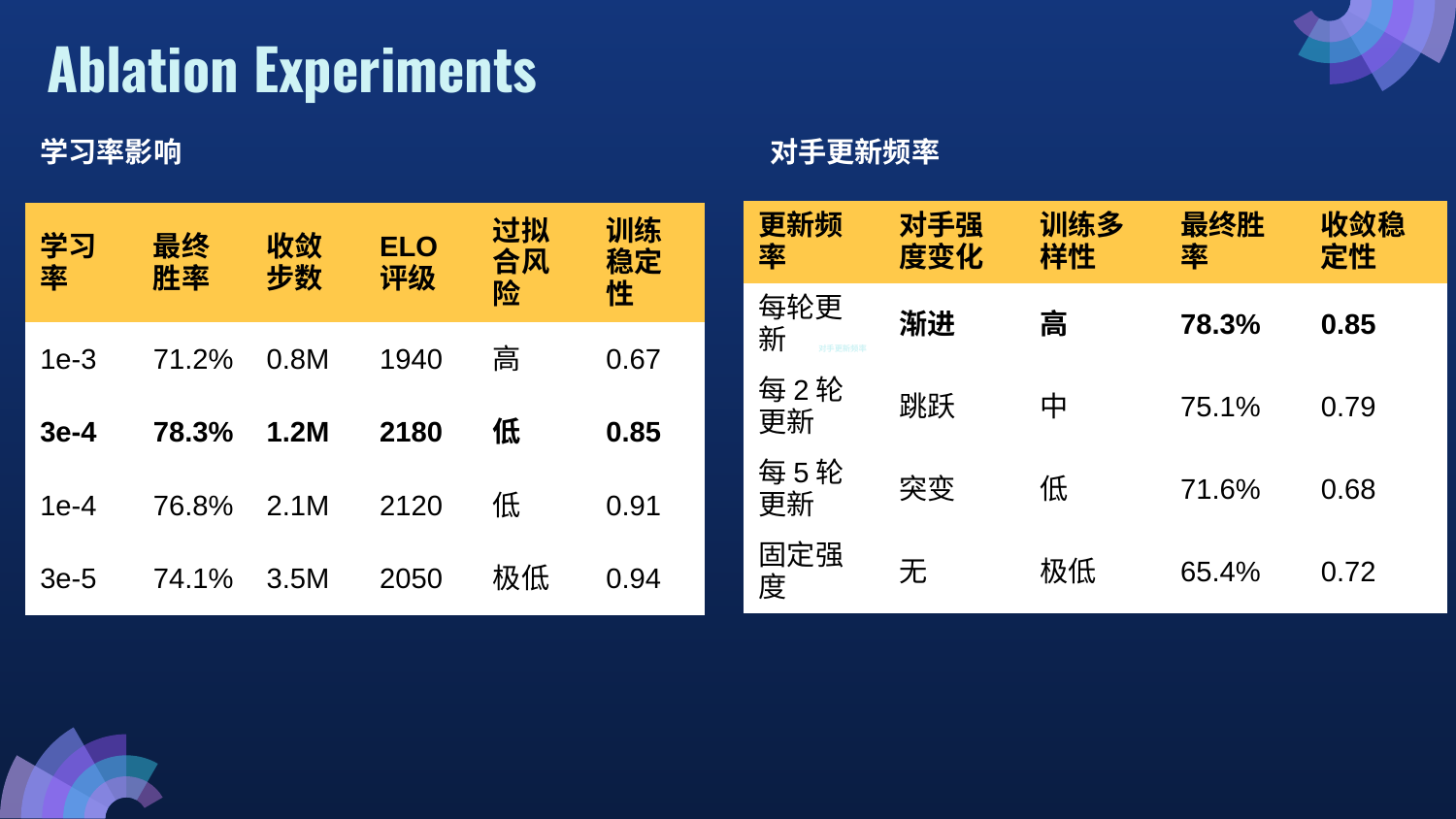

# Ablation Experiments
学习率影响
对手更新频率
| 更新频率 | 对手强度变化 | 训练多样性 | 最终胜率 | 收敛稳定性 |
| --- | --- | --- | --- | --- |
| 每轮更新 | 渐进 | 高 | 78.3% | 0.85 |
| 每2轮更新 | 跳跃 | 中 | 75.1% | 0.79 |
| 每5轮更新 | 突变 | 低 | 71.6% | 0.68 |
| 固定强度 | 无 | 极低 | 65.4% | 0.72 |
| 学习率 | 最终胜率 | 收敛步数 | ELO评级 | 过拟合风险 | 训练稳定性 |
| --- | --- | --- | --- | --- | --- |
| 1e-3 | 71.2% | 0.8M | 1940 | 高 | 0.67 |
| 3e-4 | 78.3% | 1.2M | 2180 | 低 | 0.85 |
| 1e-4 | 76.8% | 2.1M | 2120 | 低 | 0.91 |
| 3e-5 | 74.1% | 3.5M | 2050 | 极低 | 0.94 |
对手更新频率